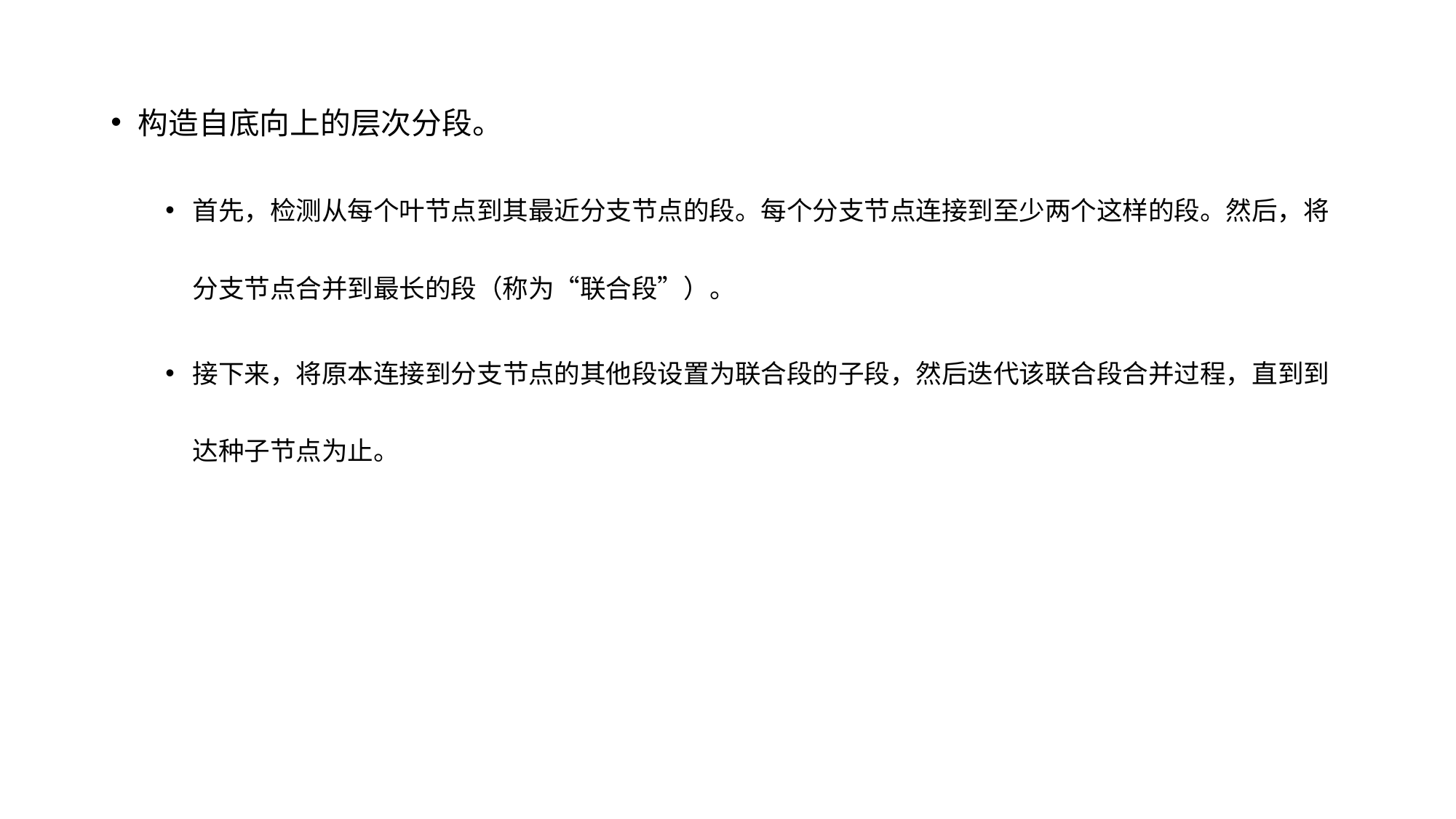

# 构造自底向上的层次分段。
首先，检测从每个叶节点到其最近分支节点的段。每个分支节点连接到至少两个这样的段。然后，将分支节点合并到最长的段（称为“联合段”）。
接下来，将原本连接到分支节点的其他段设置为联合段的子段，然后迭代该联合段合并过程，直到到达种子节点为止。